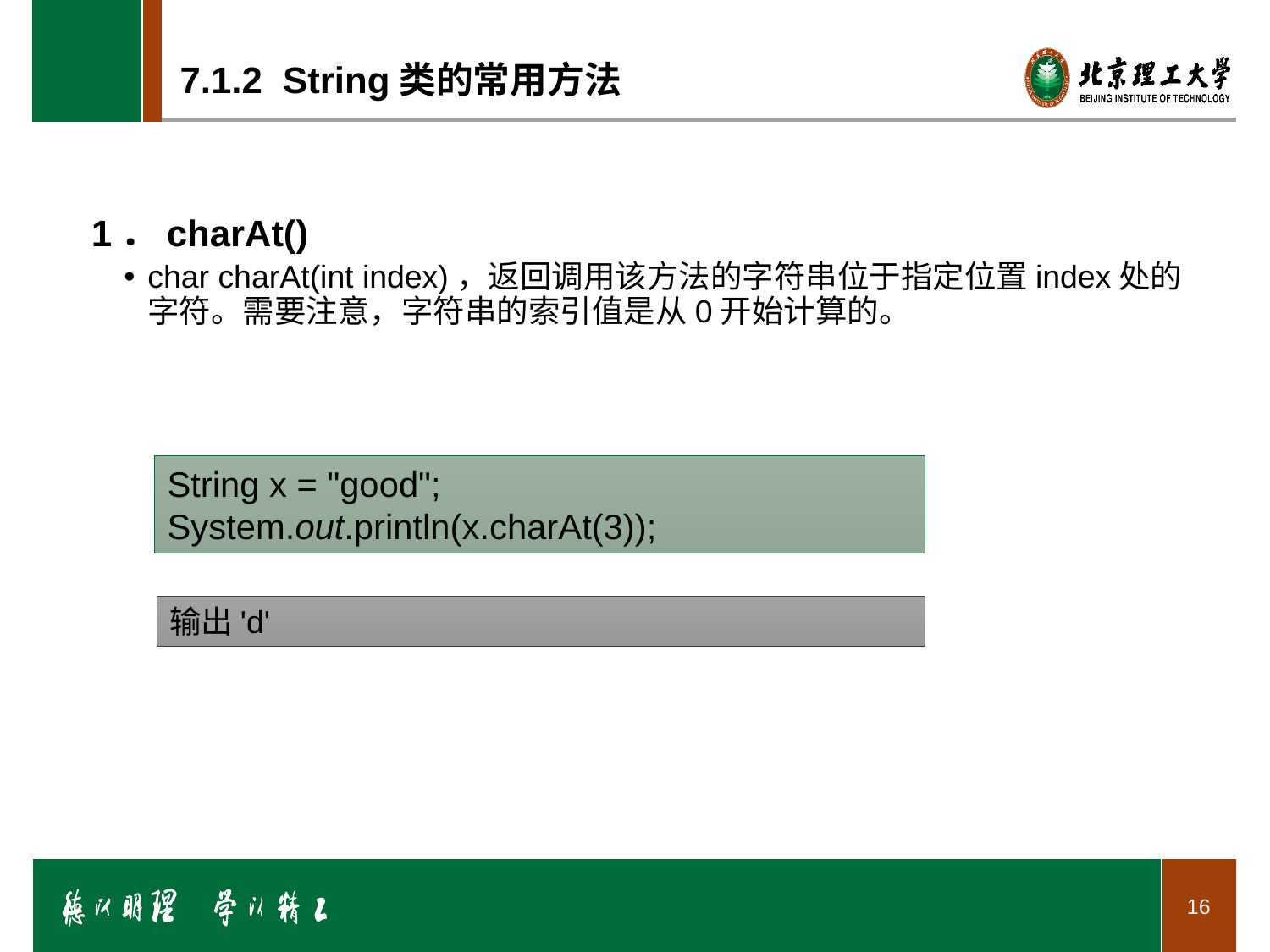

# 7.1.2  String类的常用方法
1．charAt()
char charAt(int index)，返回调用该方法的字符串位于指定位置index处的字符。需要注意，字符串的索引值是从0开始计算的。
String x = "good";
System.out.println(x.charAt(3));
输出'd'